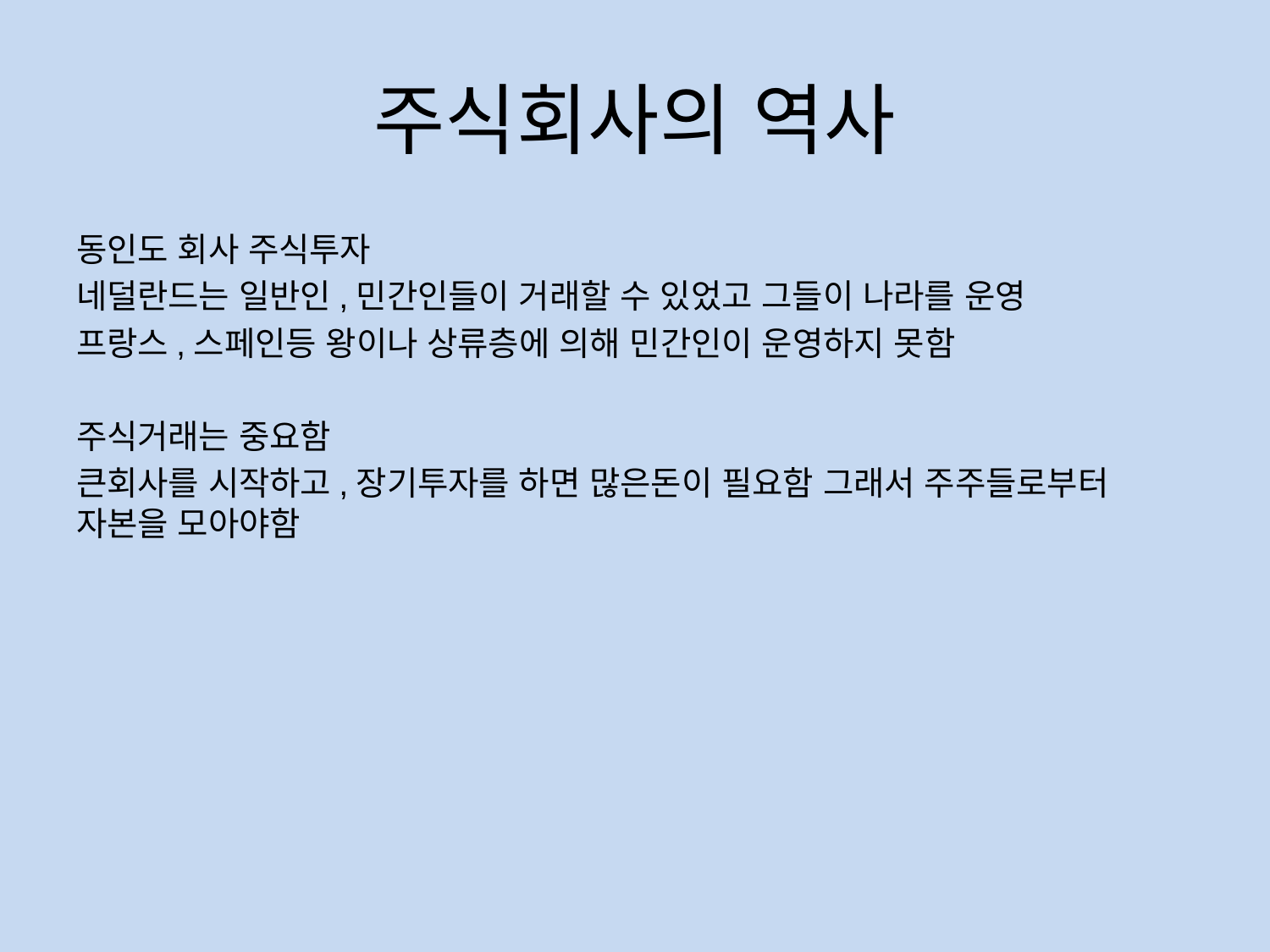

# 주식회사의 역사
동인도 회사 주식투자
네덜란드는 일반인,민간인들이 거래할 수 있었고 그들이 나라를 운영
프랑스,스페인등 왕이나 상류층에 의해 민간인이 운영하지 못함

주식거래는 중요함
큰회사를 시작하고,장기투자를 하면 많은돈이 필요함 그래서 주주들로부터 자본을 모아야함